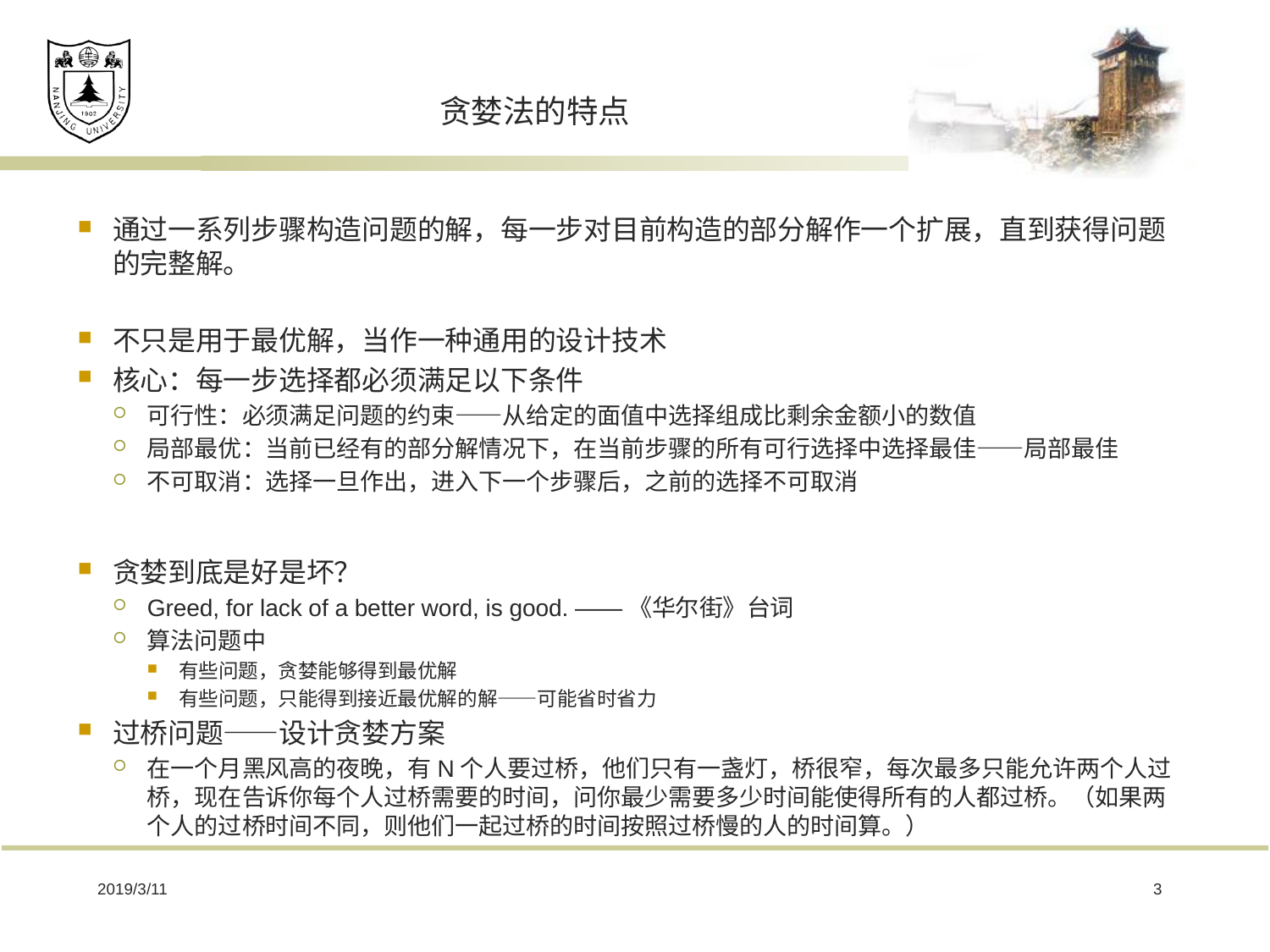

# 贪婪法的特点
通过一系列步骤构造问题的解，每一步对目前构造的部分解作一个扩展，直到获得问题的完整解。

不只是用于最优解，当作一种通用的设计技术
核心：每一步选择都必须满足以下条件
可行性：必须满足问题的约束——从给定的面值中选择组成比剩余金额小的数值
局部最优：当前已经有的部分解情况下，在当前步骤的所有可行选择中选择最佳——局部最佳
不可取消：选择一旦作出，进入下一个步骤后，之前的选择不可取消

贪婪到底是好是坏？
Greed, for lack of a better word, is good. ——《华尔街》台词
算法问题中
有些问题，贪婪能够得到最优解
有些问题，只能得到接近最优解的解——可能省时省力
过桥问题——设计贪婪方案
在一个月黑风高的夜晚，有N个人要过桥，他们只有一盏灯，桥很窄，每次最多只能允许两个人过桥，现在告诉你每个人过桥需要的时间，问你最少需要多少时间能使得所有的人都过桥。（如果两个人的过桥时间不同，则他们一起过桥的时间按照过桥慢的人的时间算。）

2019/3/11
3